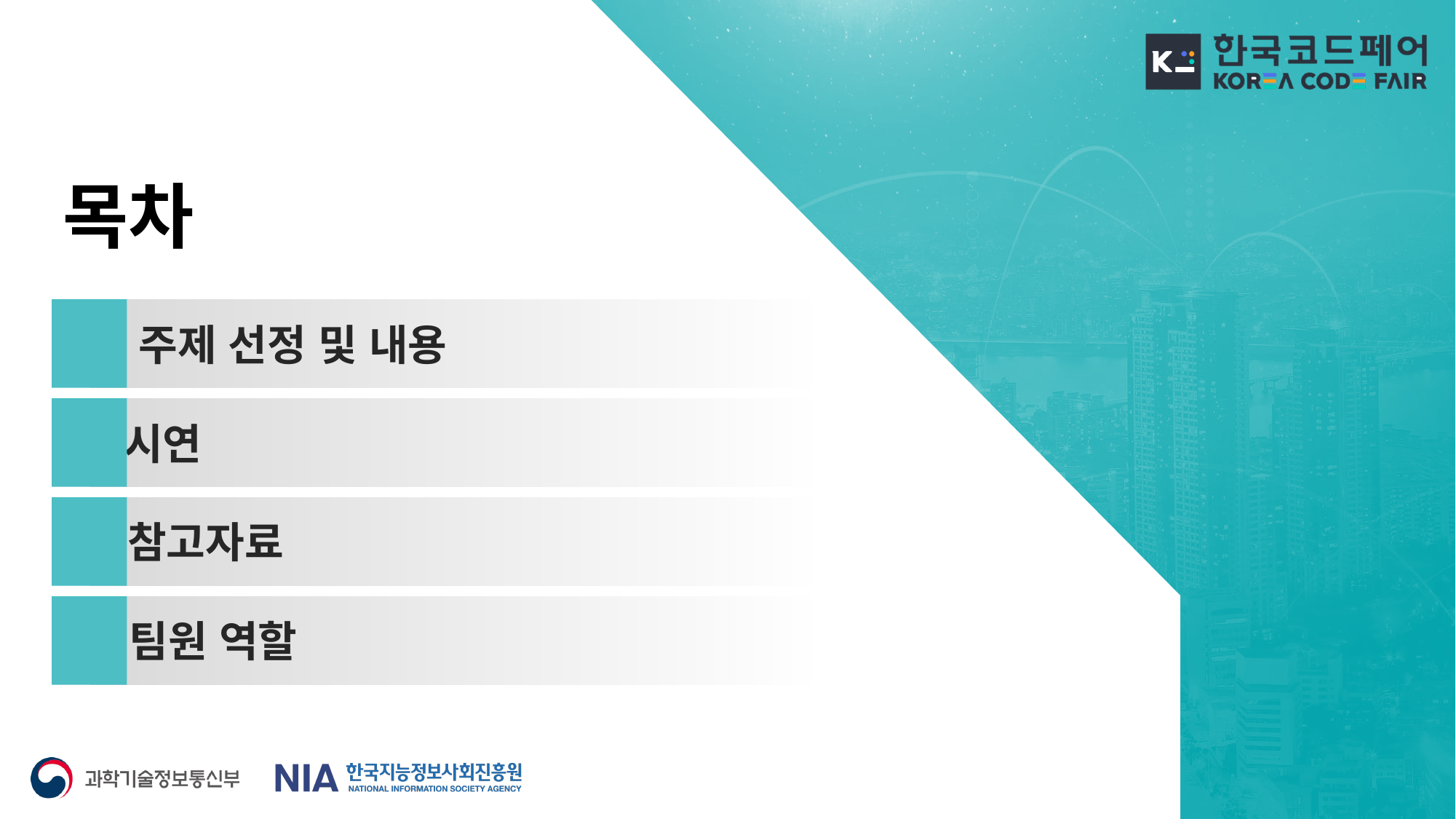

목차
01

주제 선정 및 내용
02

시연
03

참고자료
04

팀원 역할